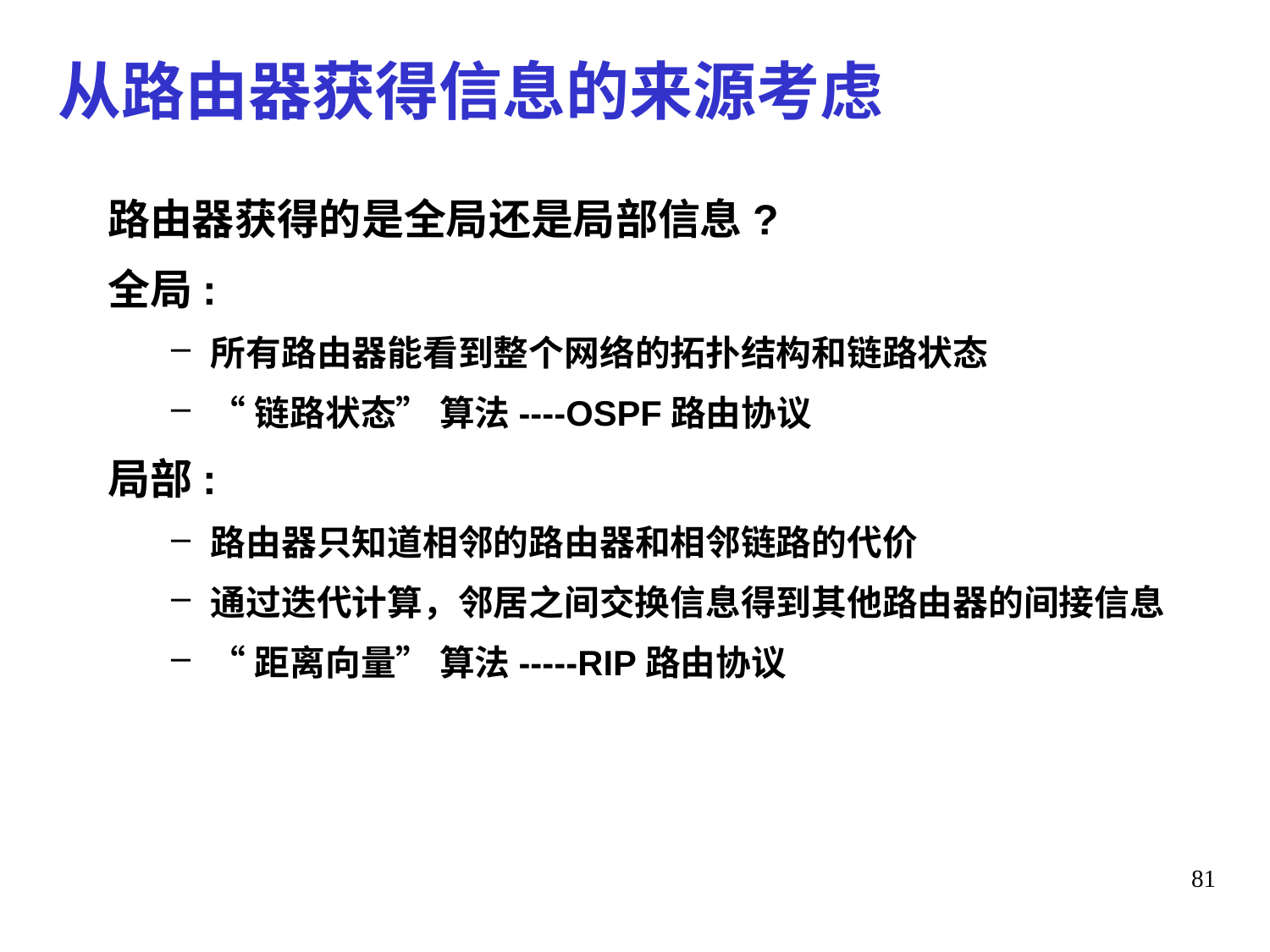

# 从路由器获得信息的来源考虑
路由器获得的是全局还是局部信息?
全局:
所有路由器能看到整个网络的拓扑结构和链路状态
“链路状态” 算法----OSPF路由协议
局部:
路由器只知道相邻的路由器和相邻链路的代价
通过迭代计算，邻居之间交换信息得到其他路由器的间接信息
“距离向量” 算法-----RIP路由协议
81